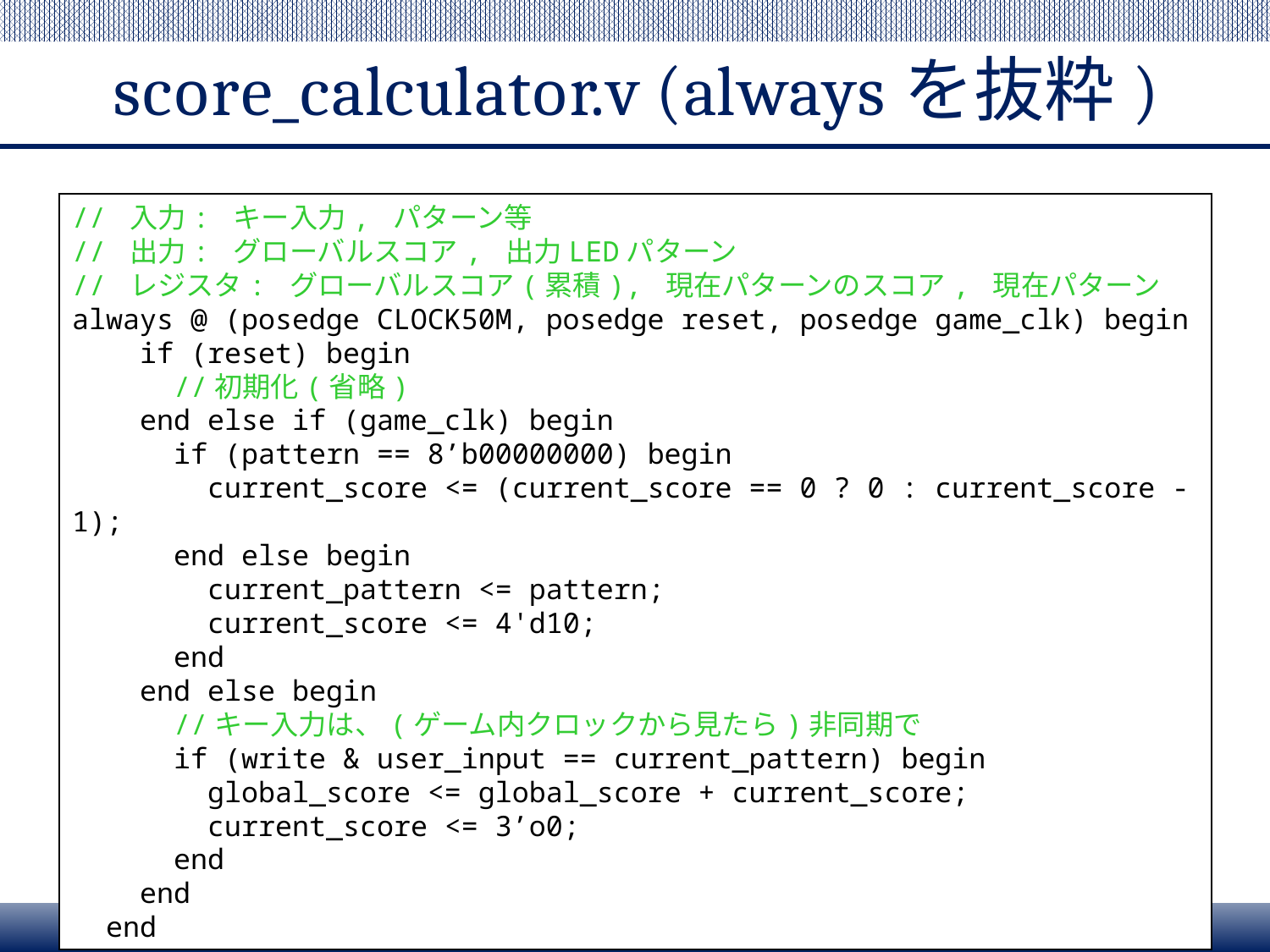

# score_calculator.v (alwaysを抜粋)
// 入力: キー入力, パターン等
// 出力: グローバルスコア, 出力LEDパターン
// レジスタ: グローバルスコア(累積), 現在パターンのスコア, 現在パターン
always @ (posedge CLOCK50M, posedge reset, posedge game_clk) begin
    if (reset) begin
      //初期化(省略)
    end else if (game_clk) begin
      if (pattern == 8’b00000000) begin
        current_score <= (current_score == 0 ? 0 : current_score - 1);
      end else begin
        current_pattern <= pattern;
        current_score <= 4'd10;
      end
    end else begin
      //キー入力は、(ゲーム内クロックから見たら)非同期で
      if (write & user_input == current_pattern) begin
        global_score <= global_score + current_score;
        current_score <= 3’o0;
      end
    end
  end